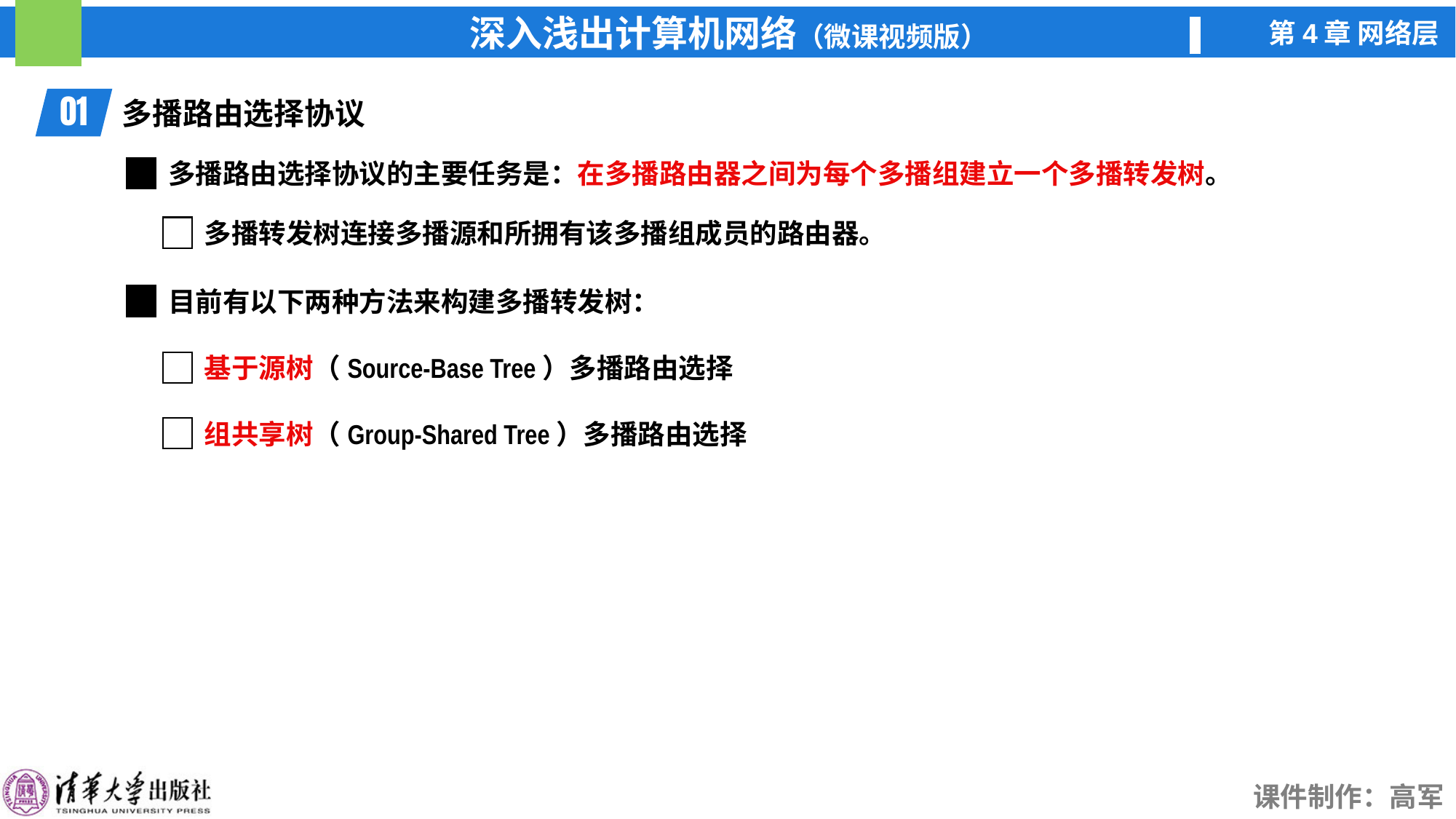

01
多播路由选择协议
多播路由选择协议的主要任务是：在多播路由器之间为每个多播组建立一个多播转发树。

多播转发树连接多播源和所拥有该多播组成员的路由器。

目前有以下两种方法来构建多播转发树：

基于源树（Source-Base Tree）多播路由选择

组共享树（Group-Shared Tree）多播路由选择